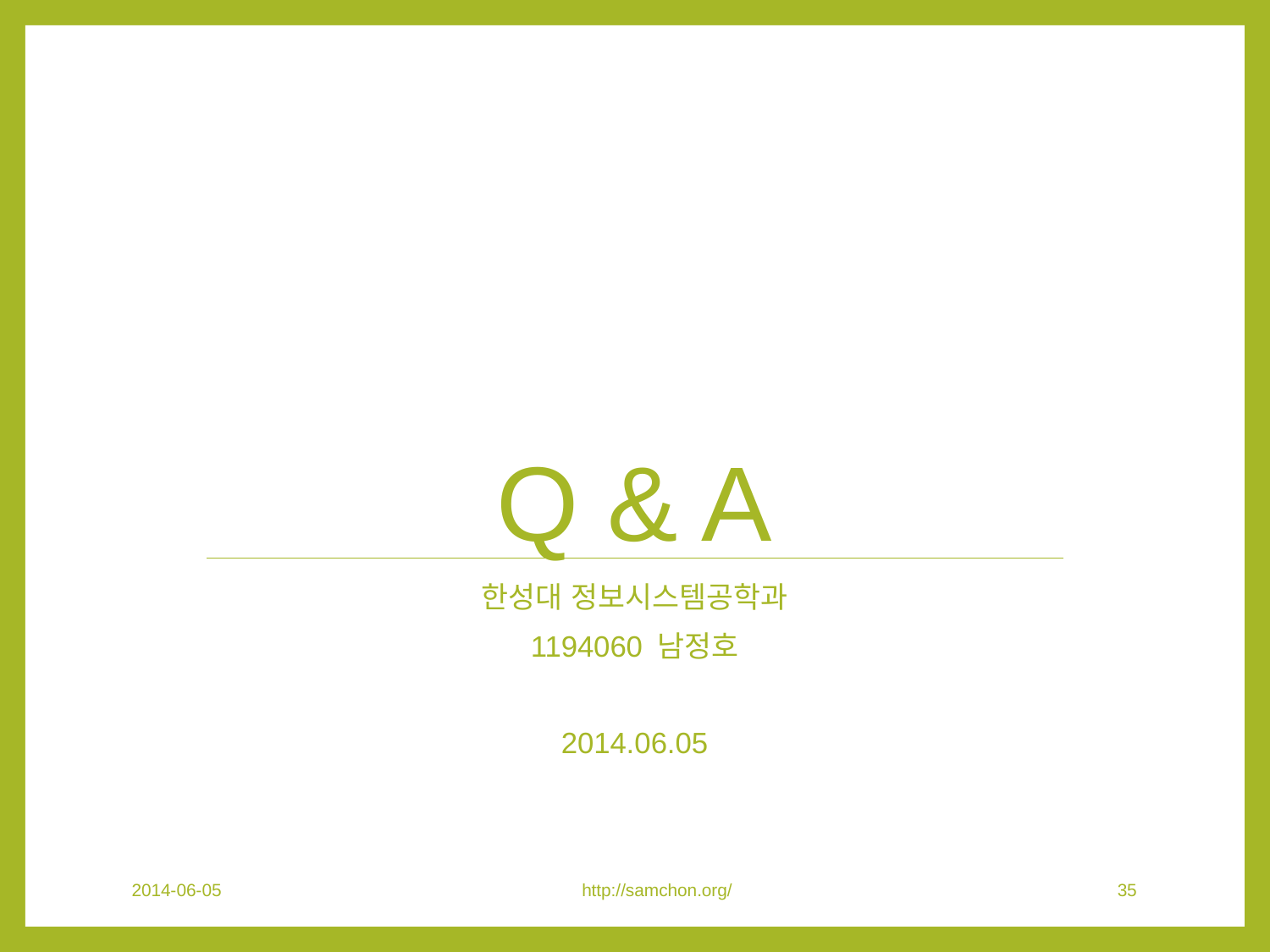

# Q & A
한성대 정보시스템공학과
1194060 남정호

2014.06.05
2014-06-05
http://samchon.org/
35